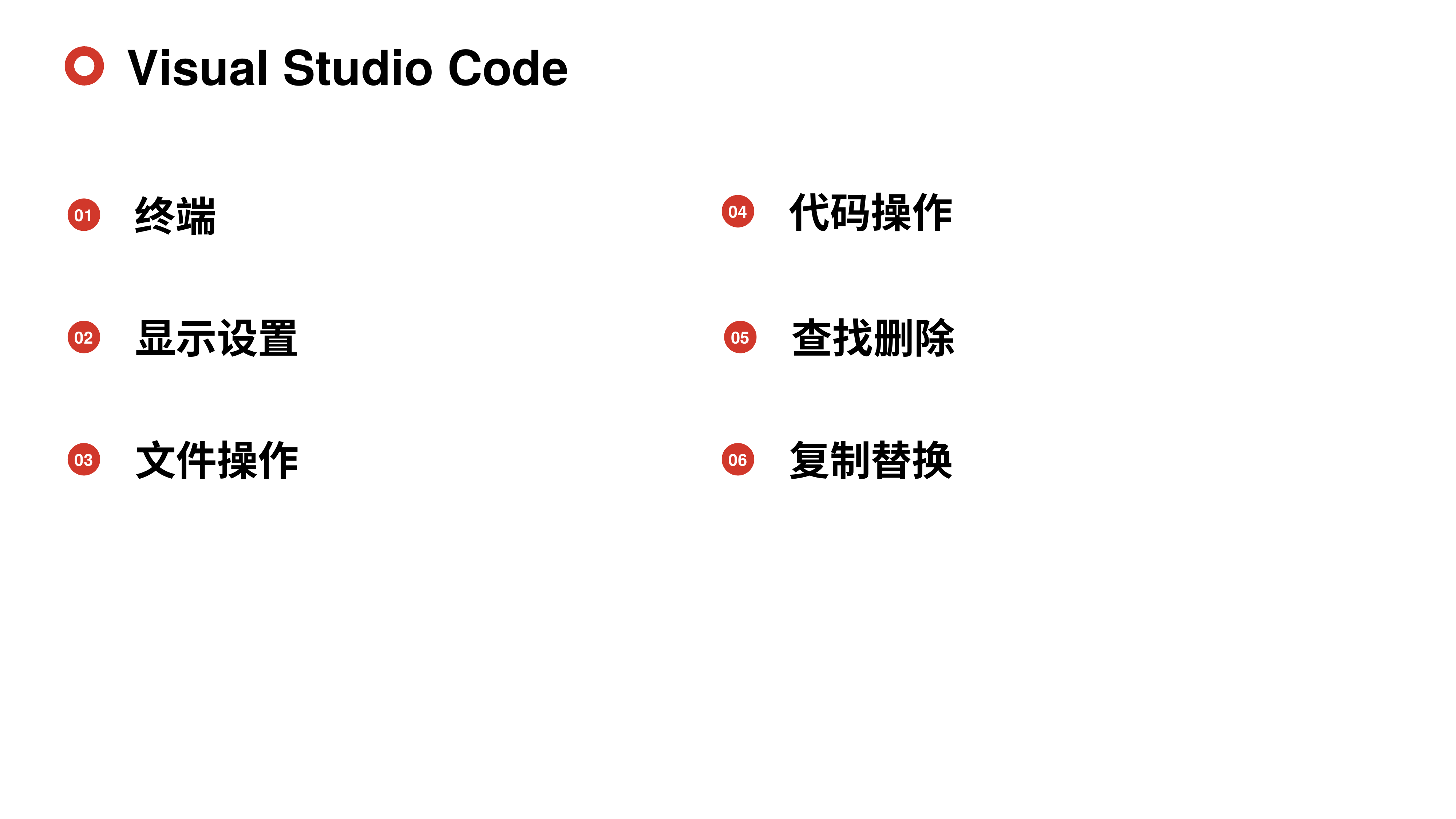

Visual Studio Code

代码操作

04
终端

01
显示设置

02
查找删除

05
文件操作

03
复制替换

06